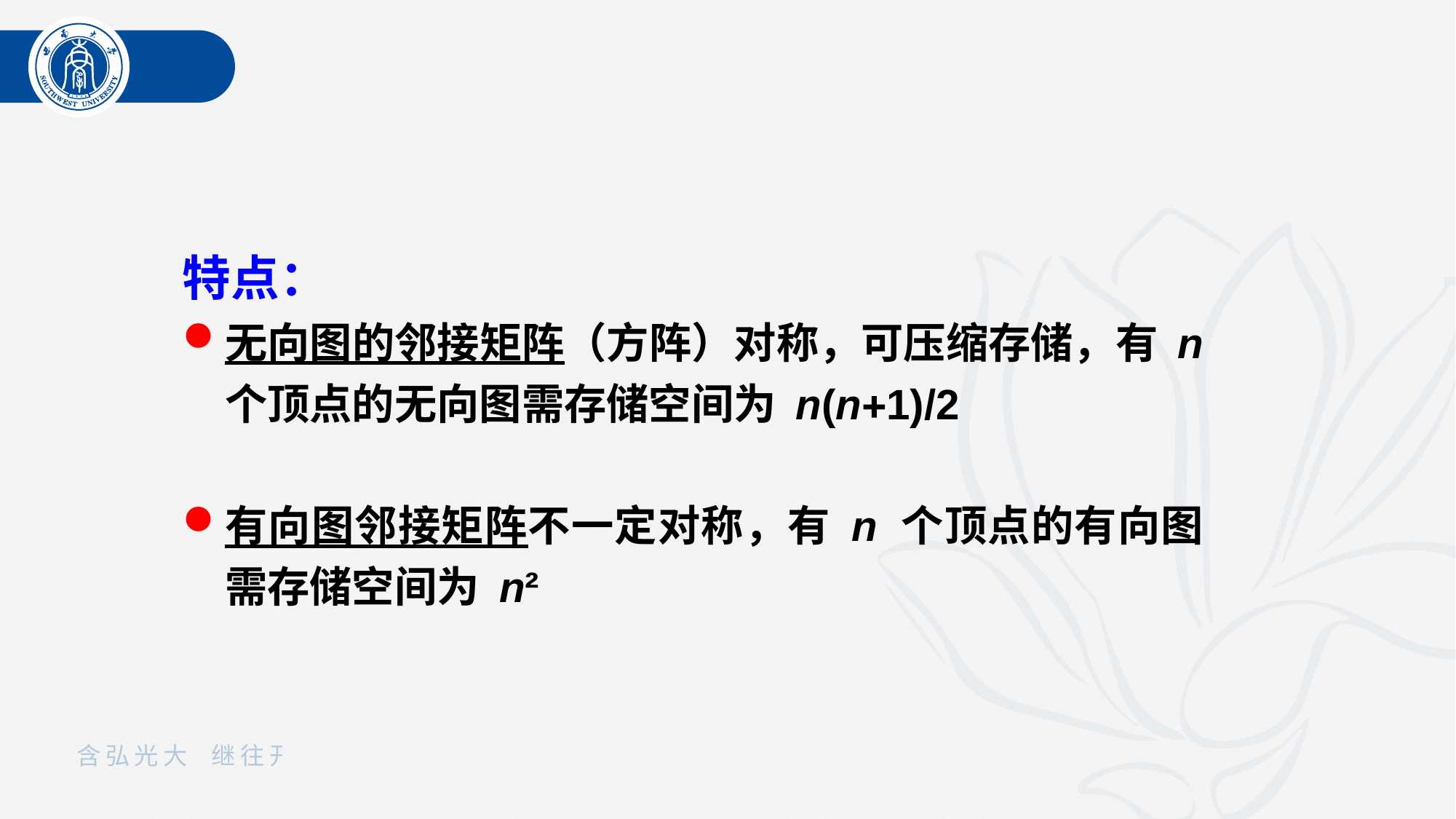

特点：
无向图的邻接矩阵（方阵）对称，可压缩存储，有 n 个顶点的无向图需存储空间为 n(n+1)/2

有向图邻接矩阵不一定对称，有 n 个顶点的有向图需存储空间为 n²